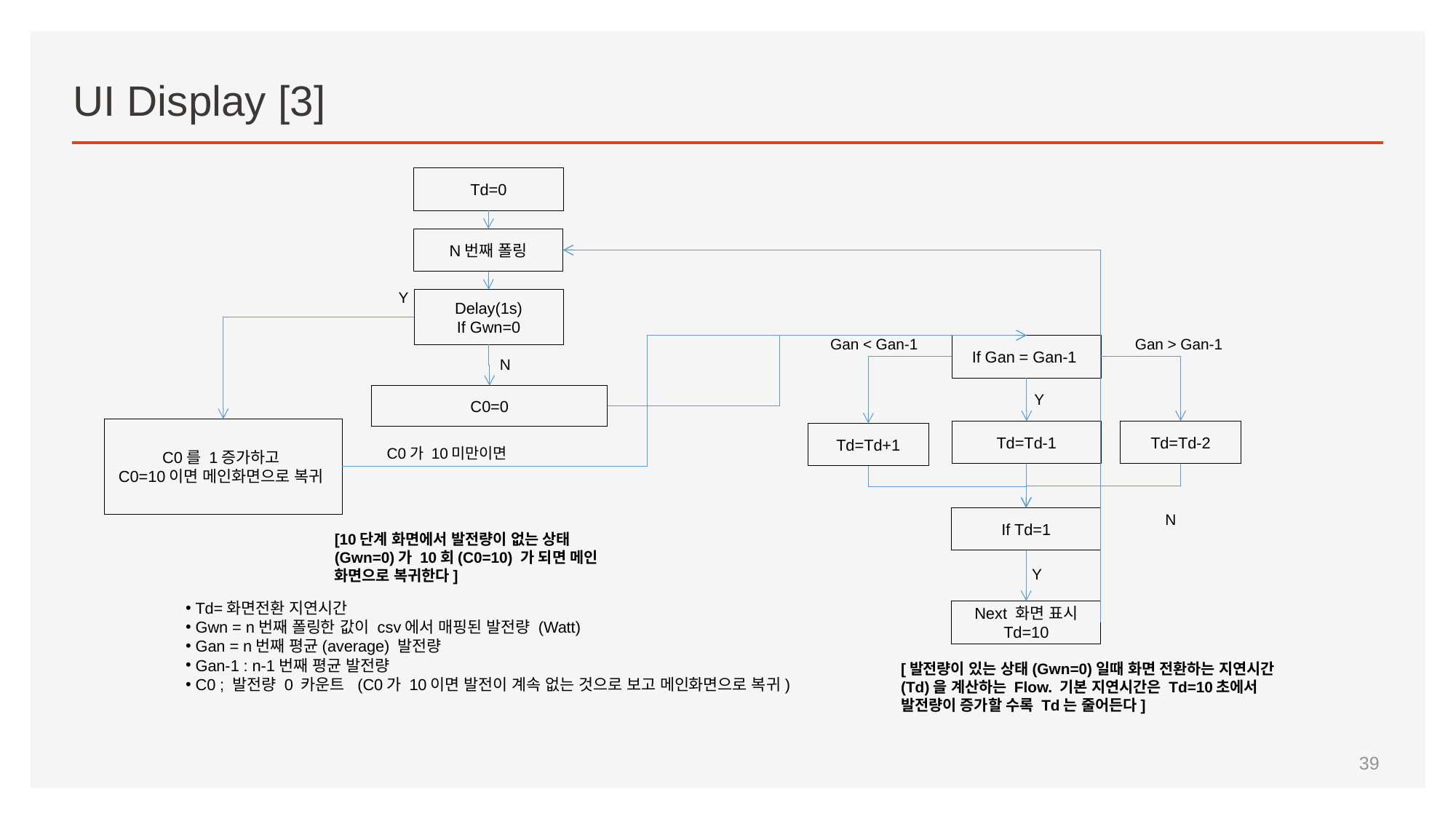

# UI Display [3]
Td=0
N번째 폴링
Y
Delay(1s)
If Gwn=0
Gan < Gan-1
Gan > Gan-1
If Gan = Gan-1
N
Y
C0=0
C0를 1증가하고
C0=10이면 메인화면으로 복귀
Td=Td-2
Td=Td-1
Td=Td+1
C0가 10미만이면
N
If Td=1
[10단계 화면에서 발전량이 없는 상태(Gwn=0)가 10회(C0=10) 가 되면 메인 화면으로 복귀한다]
Y
 Td=화면전환 지연시간
 Gwn = n번째 폴링한 값이 csv에서 매핑된 발전량 (Watt)
 Gan = n번째 평균(average) 발전량
 Gan-1 : n-1번째 평균 발전량
 C0 ; 발전량 0 카운트  (C0가 10이면 발전이 계속 없는 것으로 보고 메인화면으로 복귀)
Next 화면 표시
Td=10
[발전량이 있는 상태(Gwn=0)일때 화면 전환하는 지연시간(Td)을 계산하는 Flow. 기본 지연시간은 Td=10초에서 발전량이 증가할 수록 Td는 줄어든다]
39